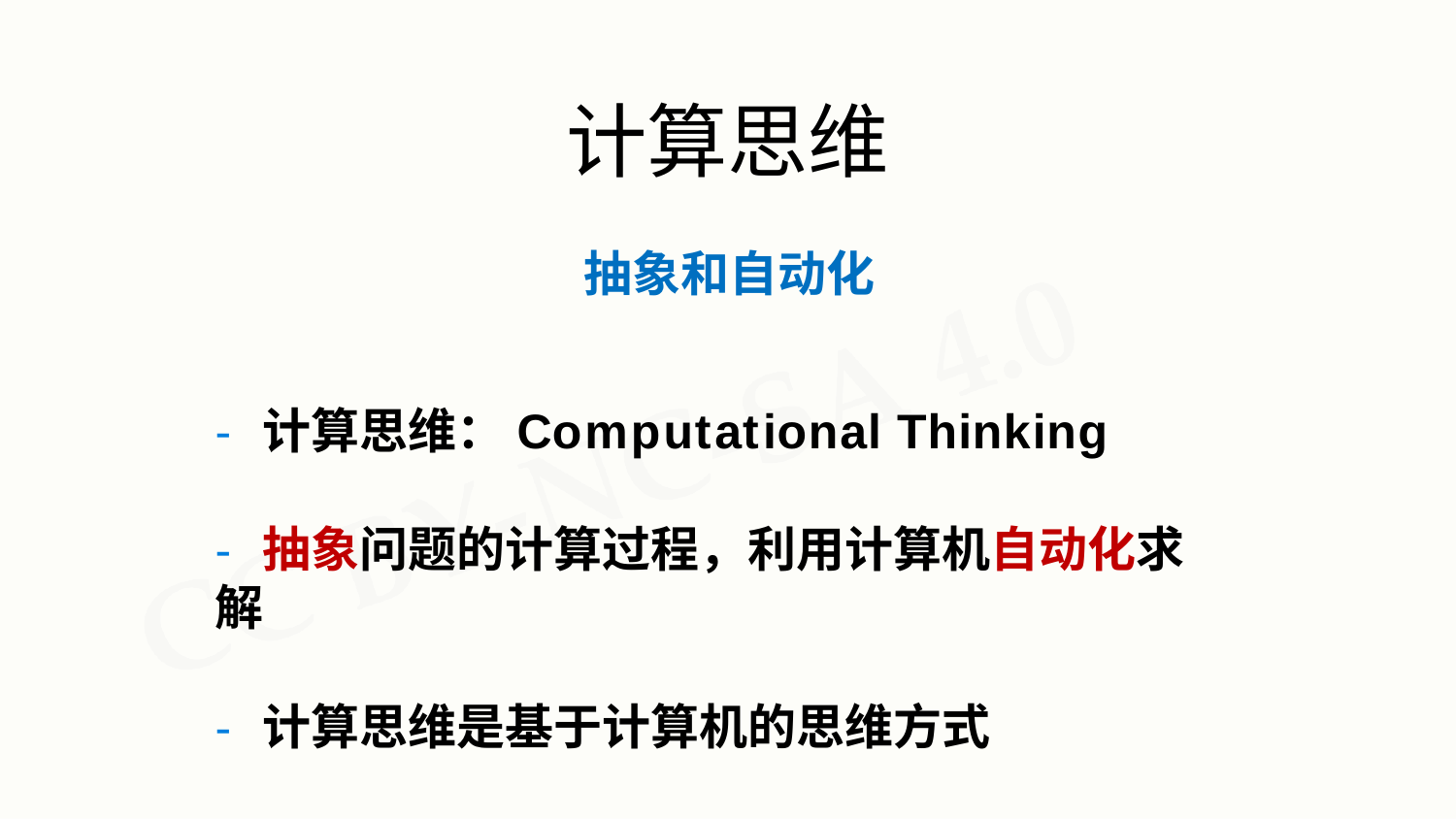

# 计算思维
抽象和自动化

- 计算思维：Computational Thinking

- 抽象问题的计算过程，利用计算机自动化求解

- 计算思维是基于计算机的思维方式